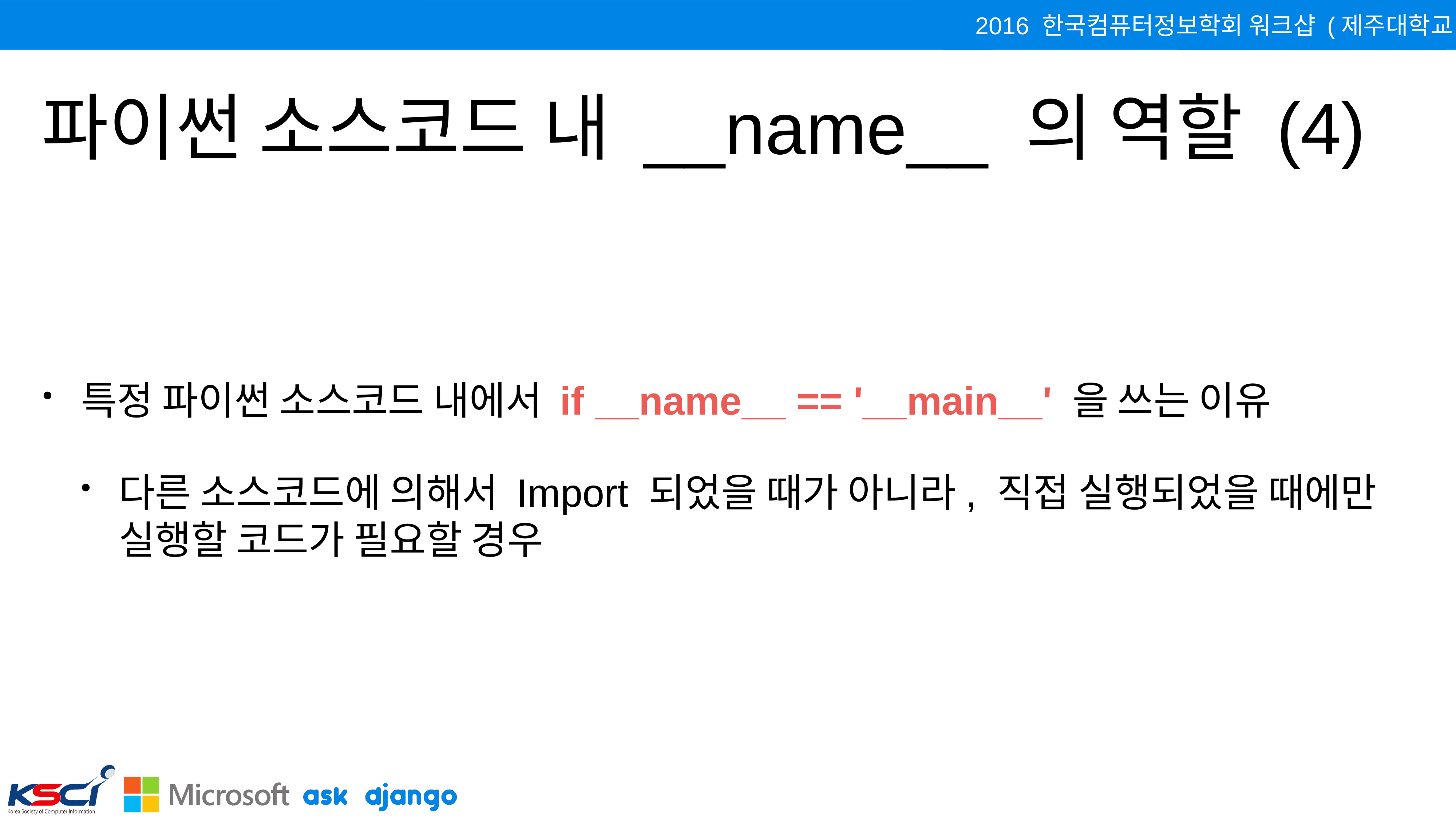

# 파이썬 소스코드 내 __name__ 의 역할 (4)
특정 파이썬 소스코드 내에서 if __name__ == '__main__' 을 쓰는 이유
다른 소스코드에 의해서 Import 되었을 때가 아니라, 직접 실행되었을 때에만 실행할 코드가 필요할 경우